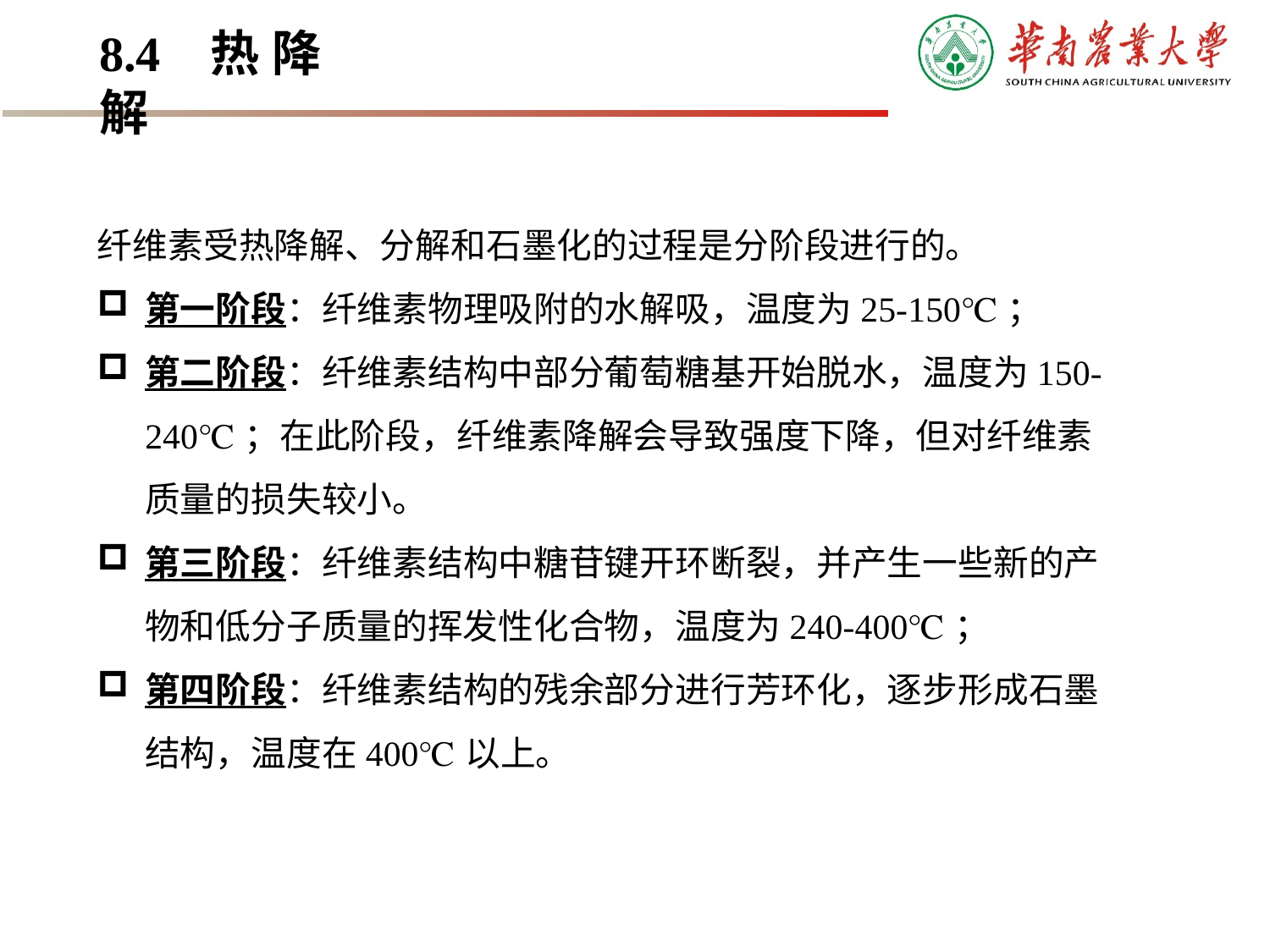

8.4 热降解
纤维素受热降解、分解和石墨化的过程是分阶段进行的。
第一阶段：纤维素物理吸附的水解吸，温度为25-150℃；
第二阶段：纤维素结构中部分葡萄糖基开始脱水，温度为150-240℃；在此阶段，纤维素降解会导致强度下降，但对纤维素质量的损失较小。
第三阶段：纤维素结构中糖苷键开环断裂，并产生一些新的产物和低分子质量的挥发性化合物，温度为240-400℃；
第四阶段：纤维素结构的残余部分进行芳环化，逐步形成石墨结构，温度在400℃以上。